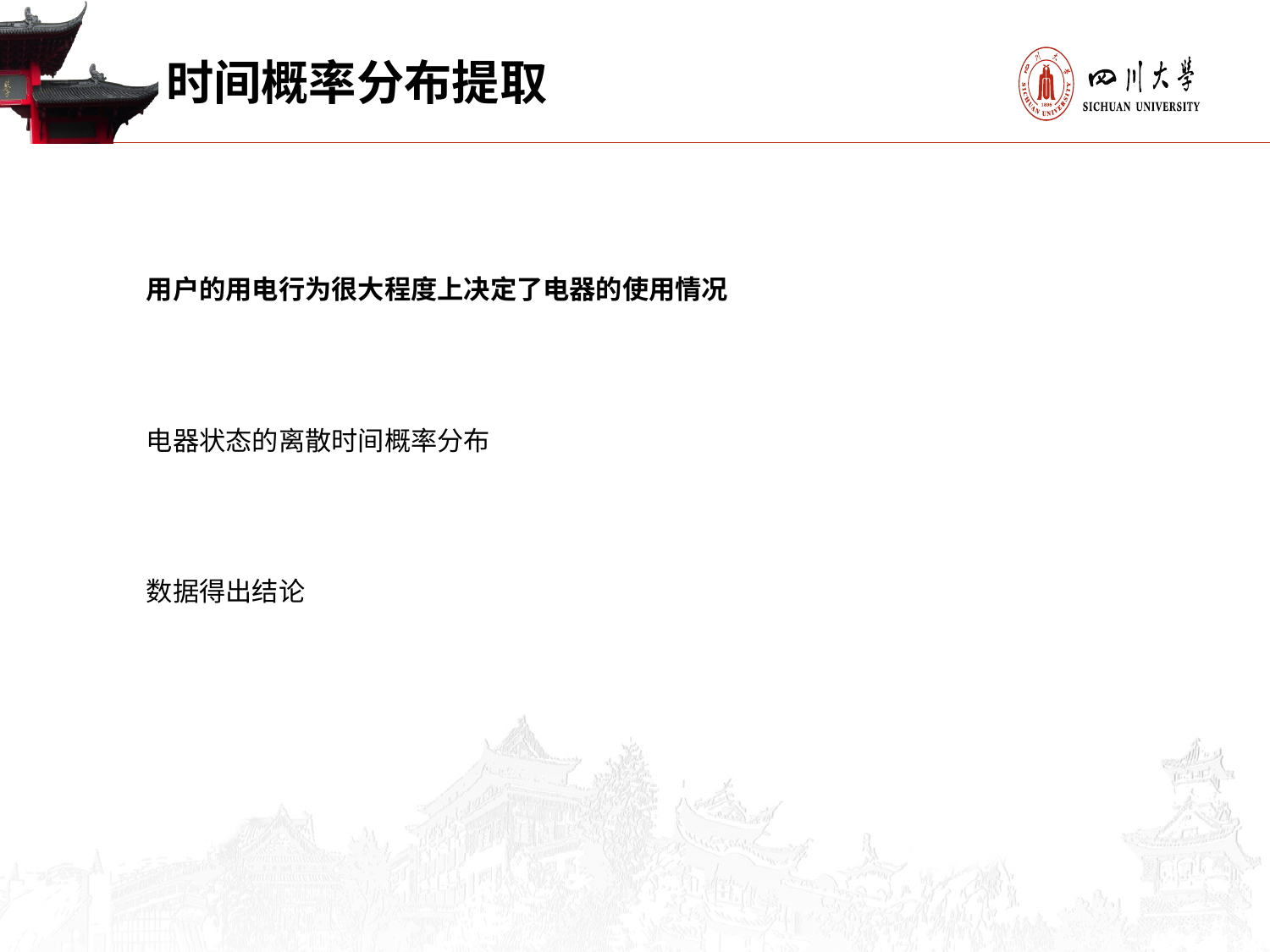

# 时间概率分布提取
用户的用电行为很大程度上决定了电器的使用情况
电器状态的离散时间概率分布
数据得出结论